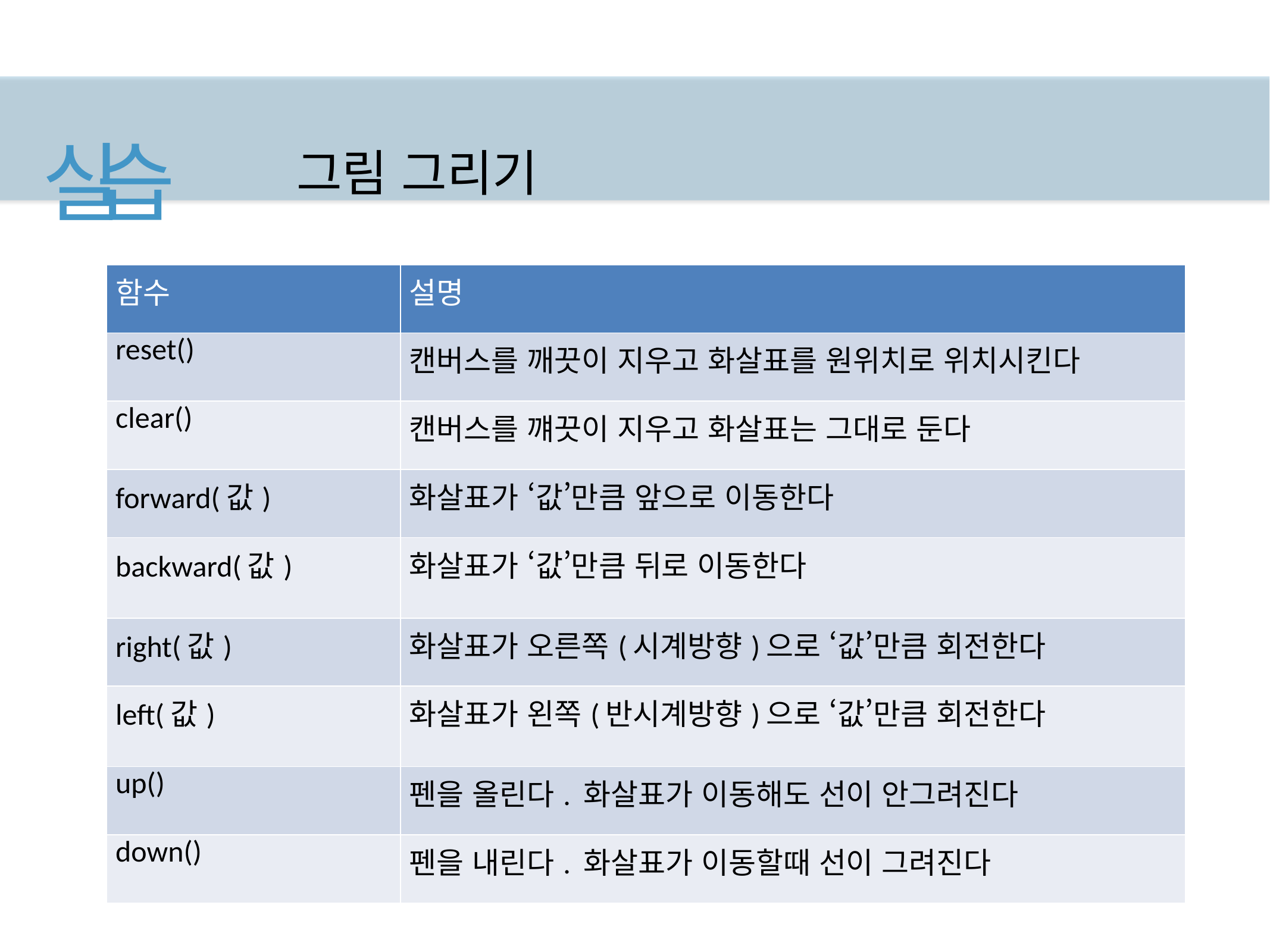

# 실습

그림 그리기
| 함수 | 설명 |
| --- | --- |
| reset() | 캔버스를 깨끗이 지우고 화살표를 원위치로 위치시킨다 |
| clear() | 캔버스를 꺠끗이 지우고 화살표는 그대로 둔다 |
| forward(값) | 화살표가 ‘값’만큼 앞으로 이동한다 |
| backward(값) | 화살표가 ‘값’만큼 뒤로 이동한다 |
| right(값) | 화살표가 오른쪽(시계방향)으로 ‘값’만큼 회전한다 |
| left(값) | 화살표가 왼쪽(반시계방향)으로 ‘값’만큼 회전한다 |
| up() | 펜을 올린다. 화살표가 이동해도 선이 안그려진다 |
| down() | 펜을 내린다. 화살표가 이동할때 선이 그려진다 |